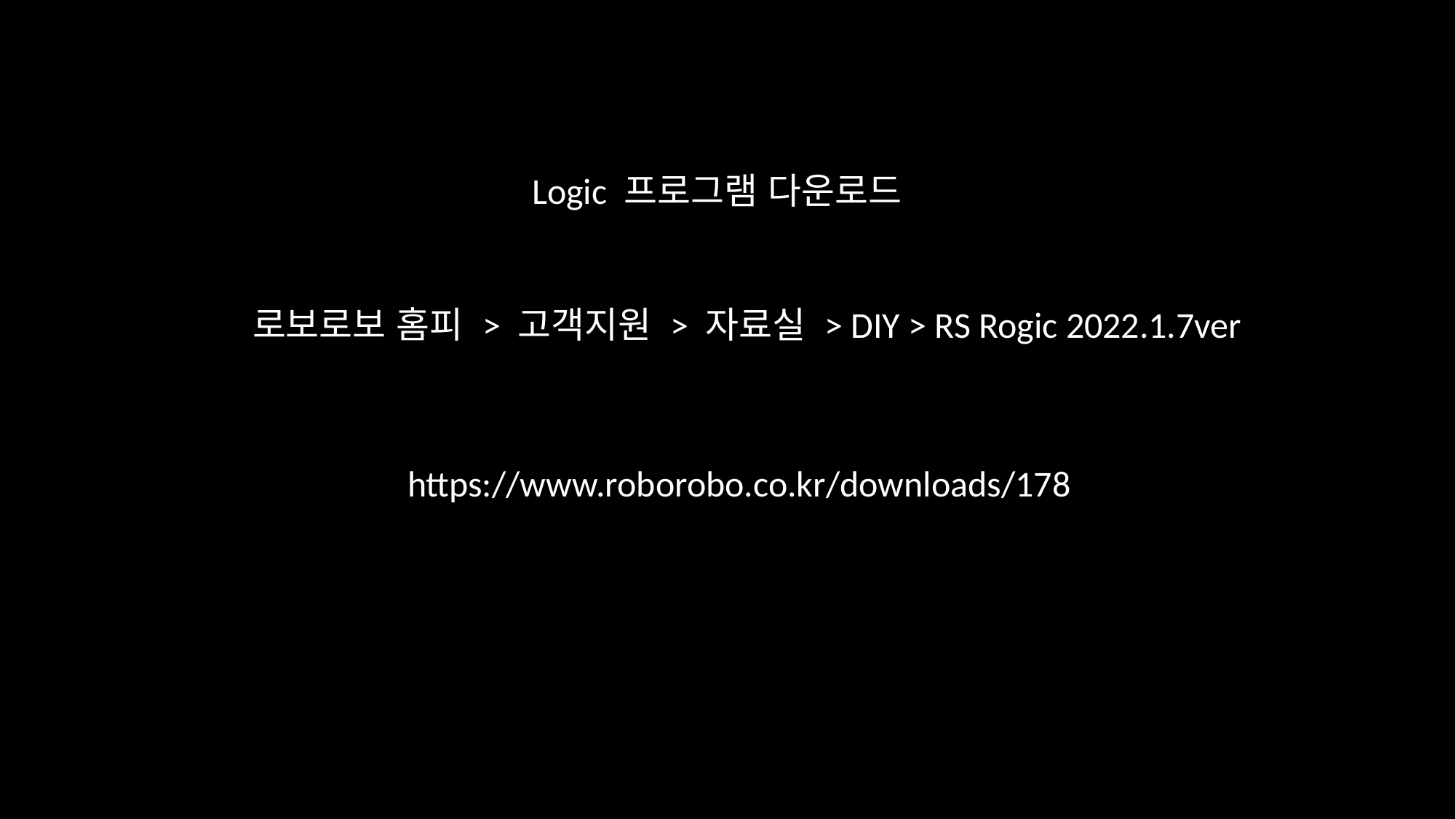

Logic 프로그램 다운로드
로보로보 홈피 > 고객지원 > 자료실 > DIY > RS Rogic 2022.1.7ver
https://www.roborobo.co.kr/downloads/178